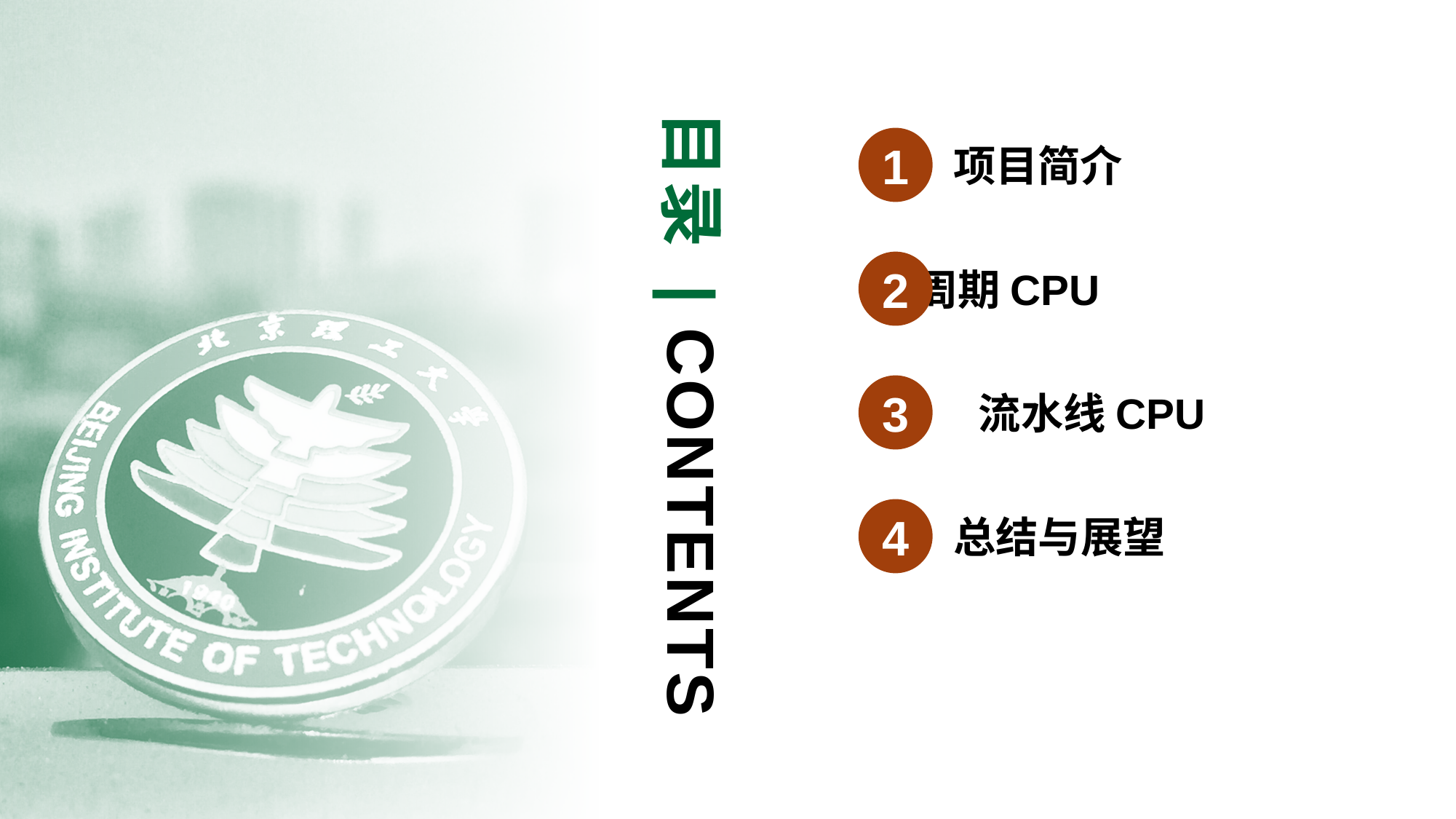

目录 | CONTENTS
1
项目简介
2
单周期CPU
3
流水线CPU
4
总结与展望